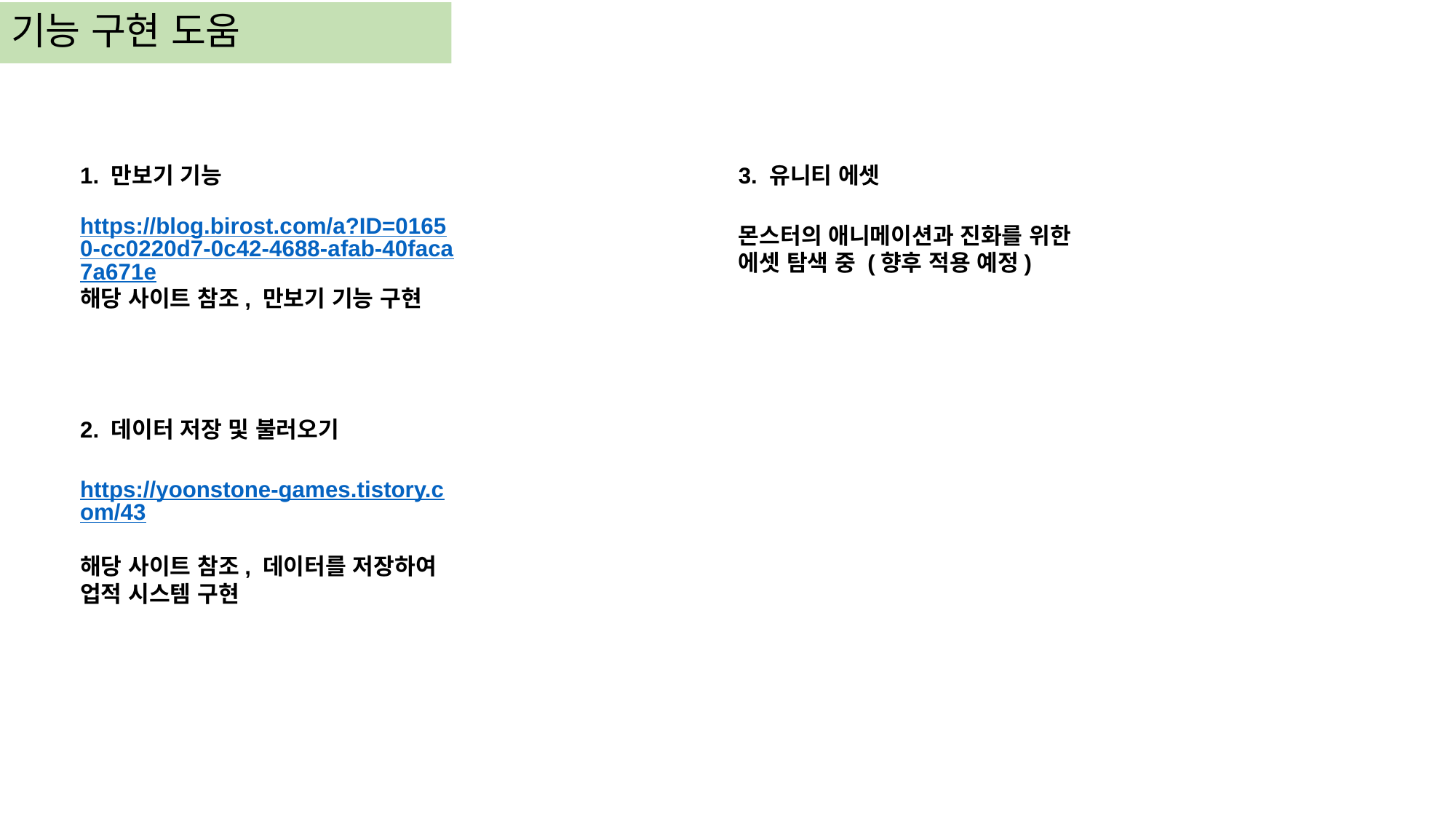

# 기능 구현 도움
1. 만보기 기능
3. 유니티 에셋
https://blog.birost.com/a?ID=01650-cc0220d7-0c42-4688-afab-40faca7a671e
해당 사이트 참조, 만보기 기능 구현
몬스터의 애니메이션과 진화를 위한
에셋 탐색 중 (향후 적용 예정)
2. 데이터 저장 및 불러오기
https://yoonstone-games.tistory.com/43
해당 사이트 참조, 데이터를 저장하여
업적 시스템 구현